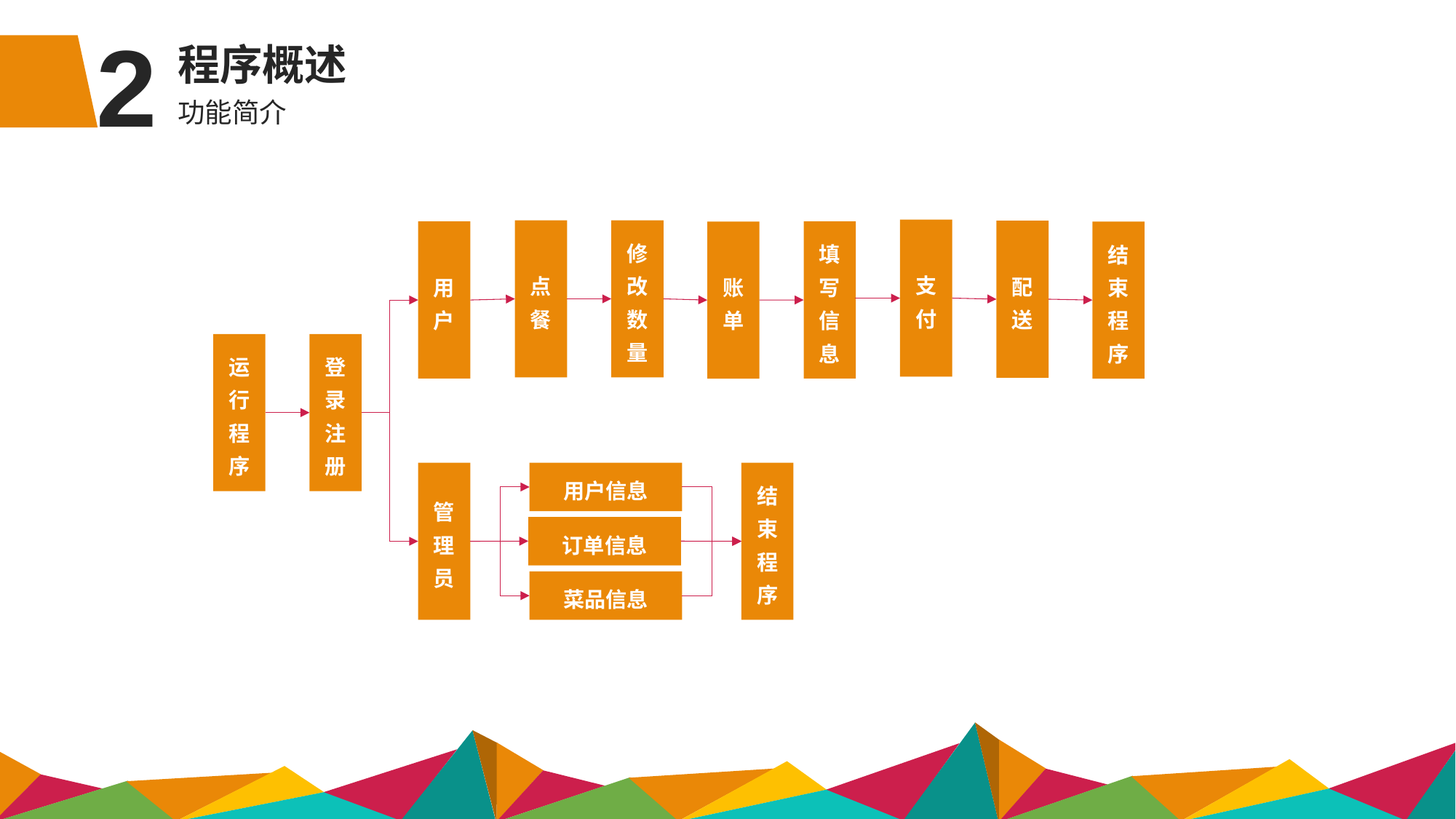

2
程序概述
功能简介
支付
点餐
修改数量
配送
填写信息
用户
账单
结束程序
运行程序
登录注册
管理员
用户信息
结束程序
订单信息
菜品信息